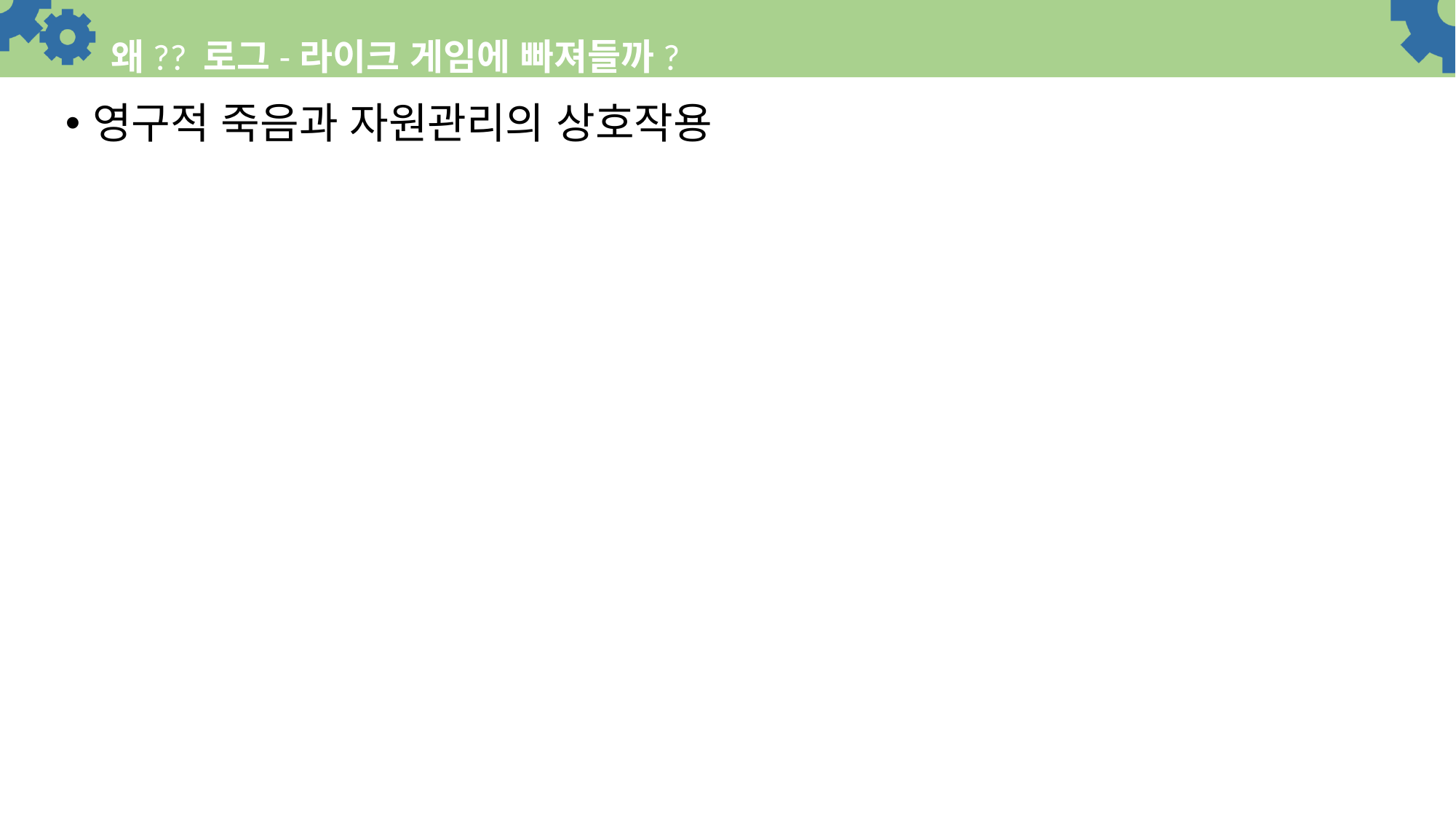

# 왜?? 로그-라이크 게임에 빠져들까?
영구적 죽음과 자원관리의 상호작용